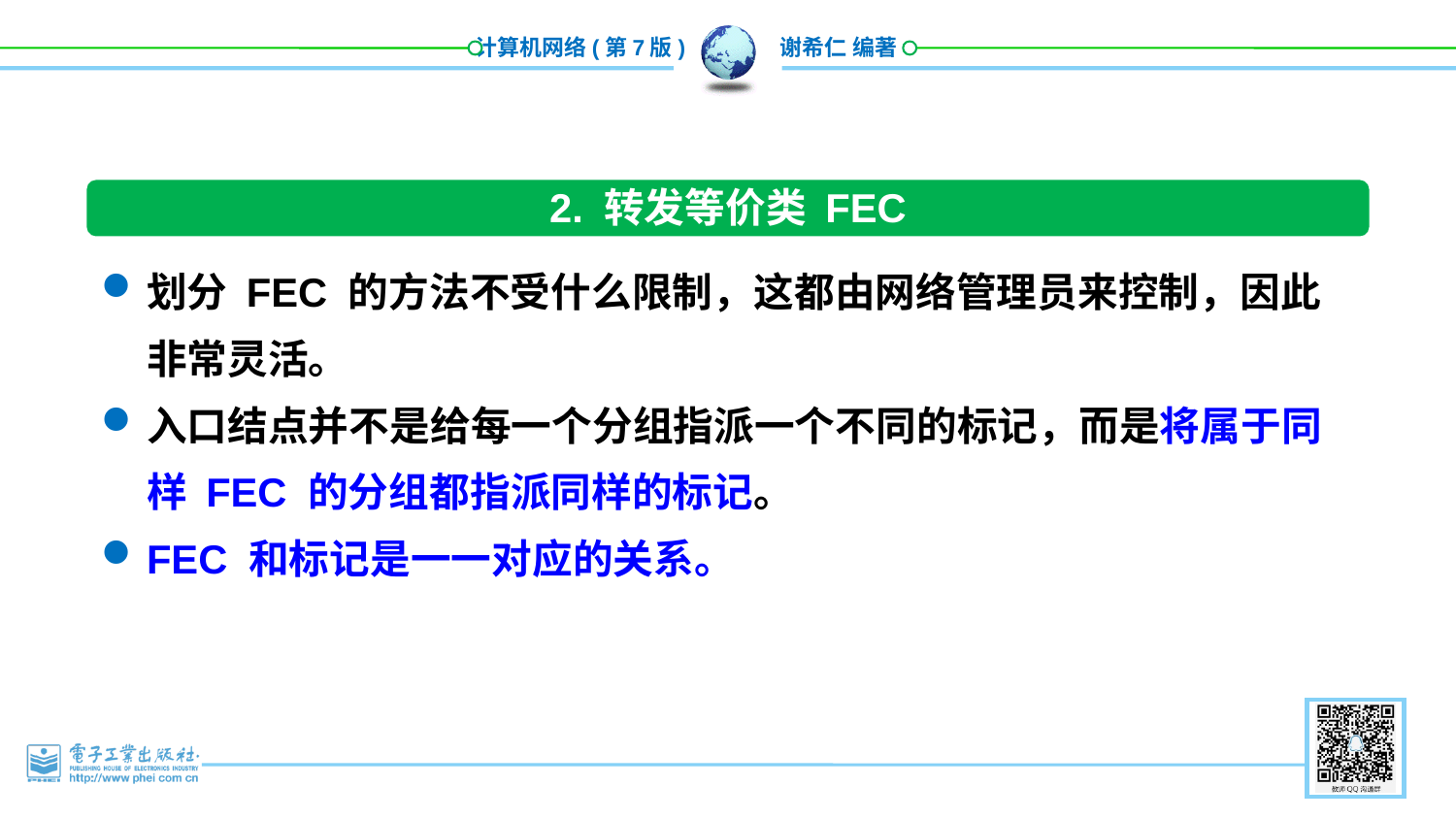

2. 转发等价类 FEC

划分 FEC 的方法不受什么限制，这都由网络管理员来控制，因此非常灵活。
入口结点并不是给每一个分组指派一个不同的标记，而是将属于同样 FEC 的分组都指派同样的标记。
FEC 和标记是一一对应的关系。